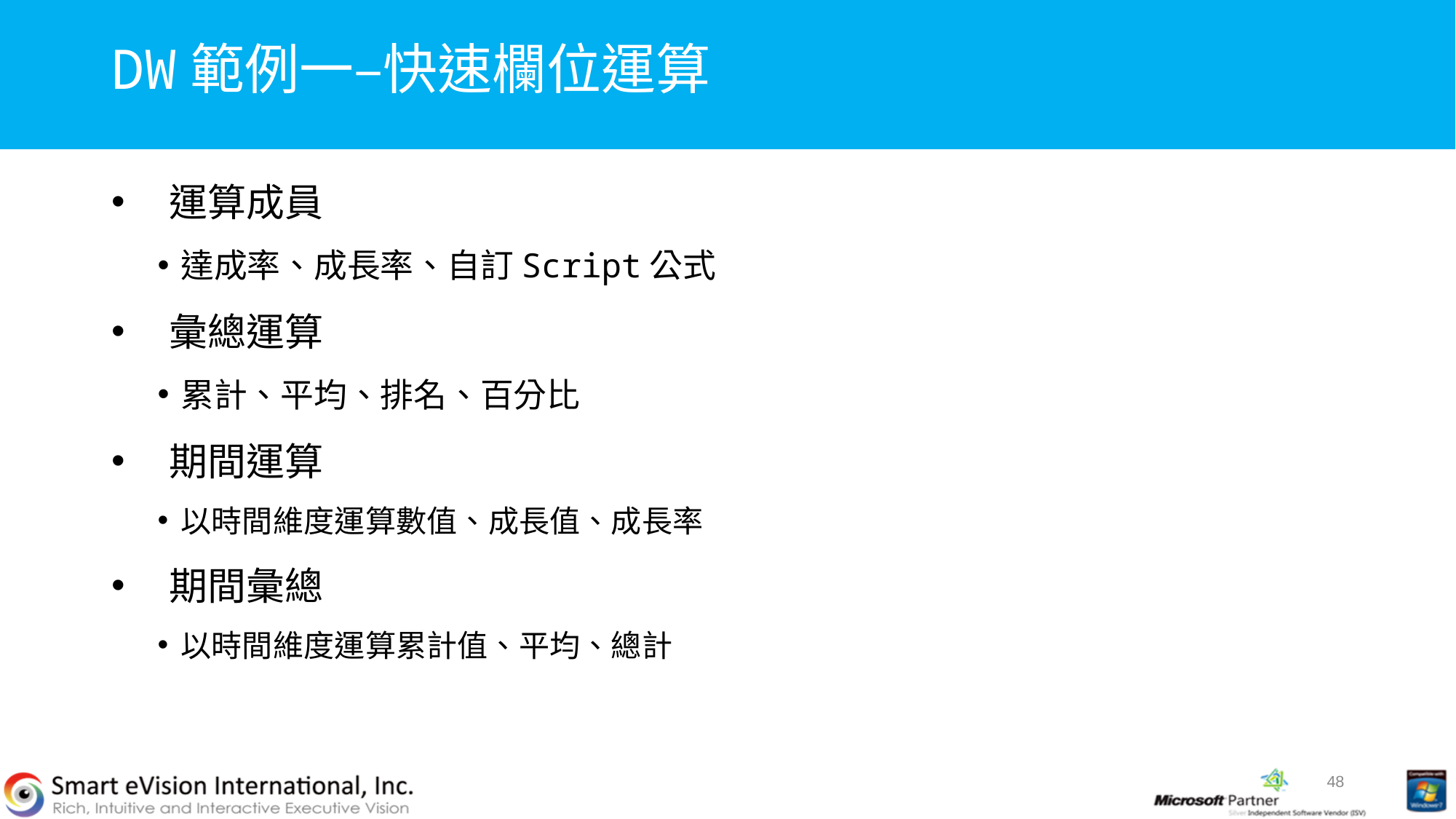

# DW範例一–快速欄位運算
運算成員
達成率、成長率、自訂Script公式
彙總運算
累計、平均、排名、百分比
期間運算
以時間維度運算數值、成長值、成長率
期間彙總
以時間維度運算累計值、平均、總計
48